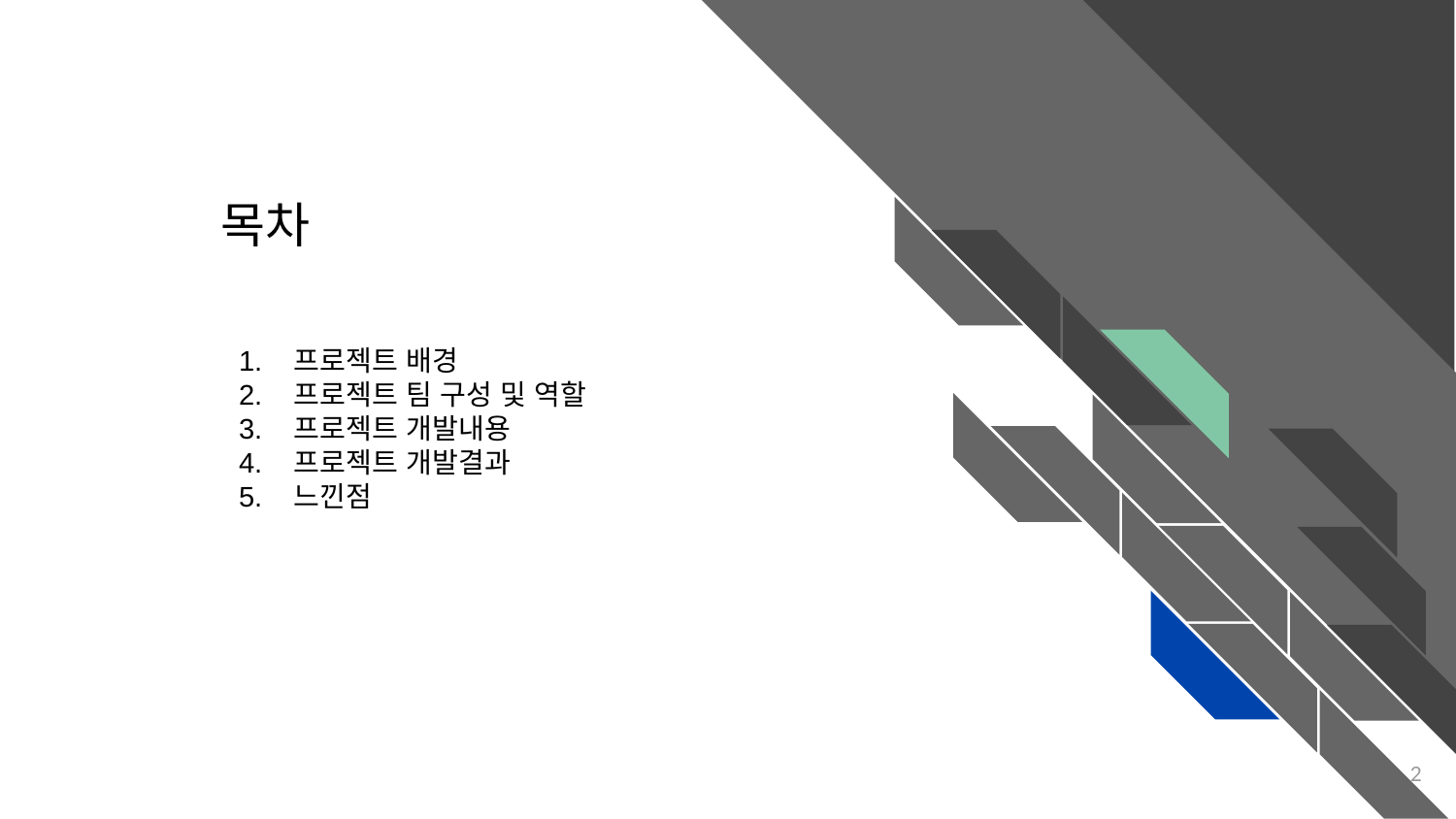

목차
프로젝트 배경
프로젝트 팀 구성 및 역할
프로젝트 개발내용
프로젝트 개발결과
느낀점
2